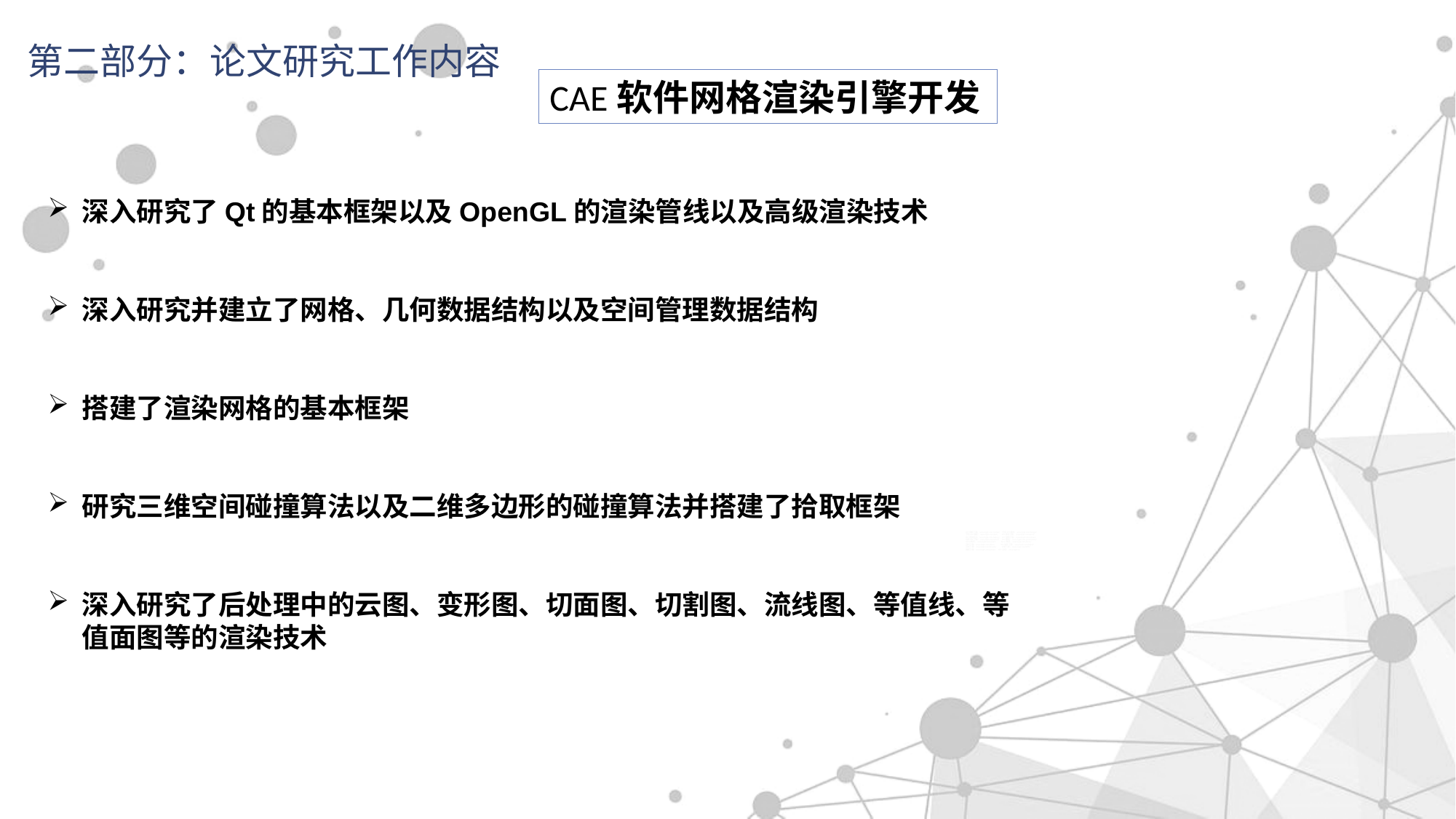

第二部分：论文研究工作内容
CAE软件网格渲染引擎开发
深入研究了Qt的基本框架以及OpenGL的渲染管线以及高级渲染技术

深入研究并建立了网格、几何数据结构以及空间管理数据结构

搭建了渲染网格的基本框架

研究三维空间碰撞算法以及二维多边形的碰撞算法并搭建了拾取框架

深入研究了后处理中的云图、变形图、切面图、切割图、流线图、等值线、等值面图等的渲染技术